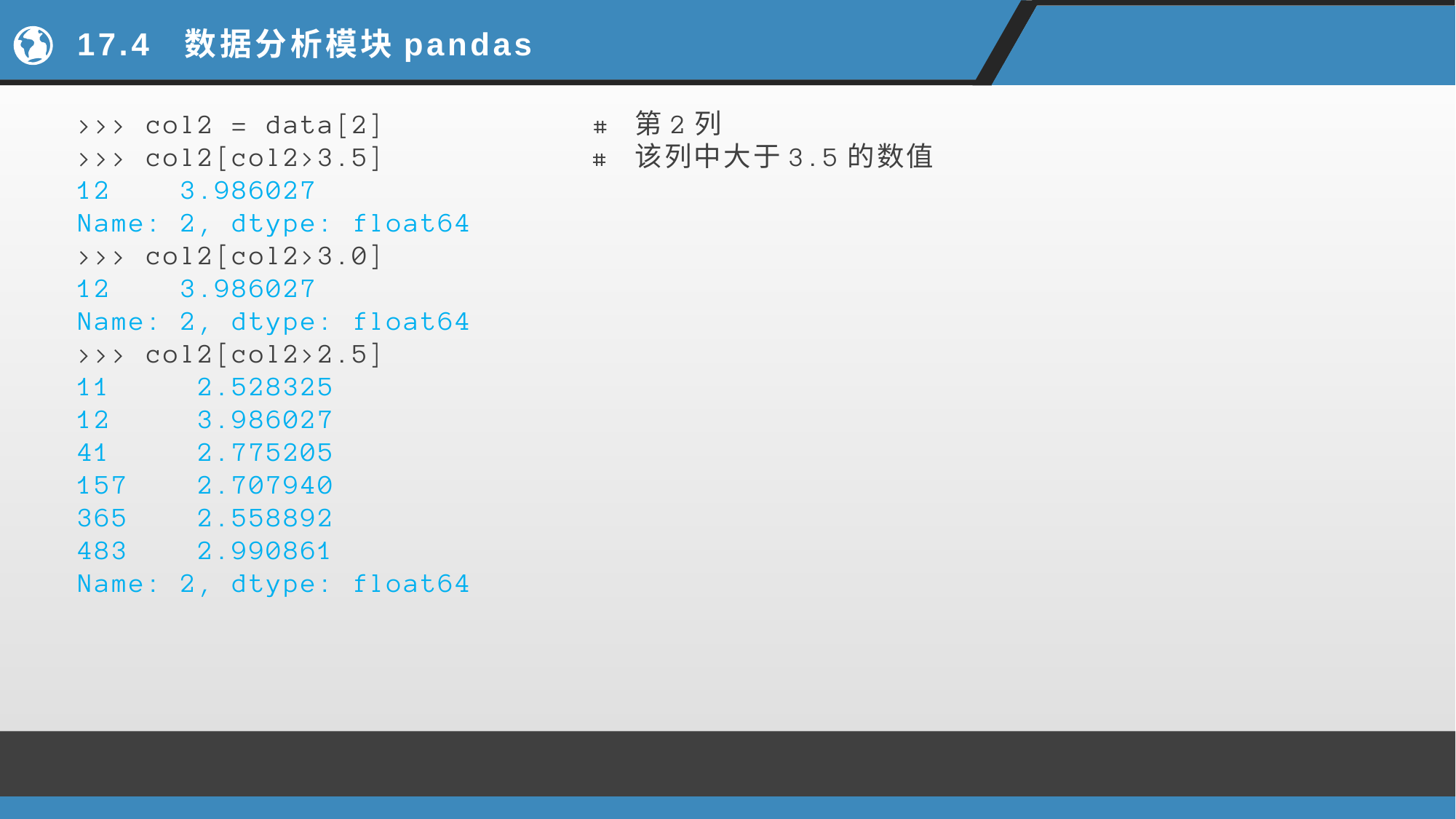

# 17.4  数据分析模块pandas

>>> col2 = data[2]            # 第2列
>>> col2[col2>3.5]            # 该列中大于3.5的数值
12    3.986027
Name: 2, dtype: float64
>>> col2[col2>3.0]
12    3.986027
Name: 2, dtype: float64
>>> col2[col2>2.5]
11     2.528325
12     3.986027
41     2.775205
157    2.707940
365    2.558892
483    2.990861
Name: 2, dtype: float64